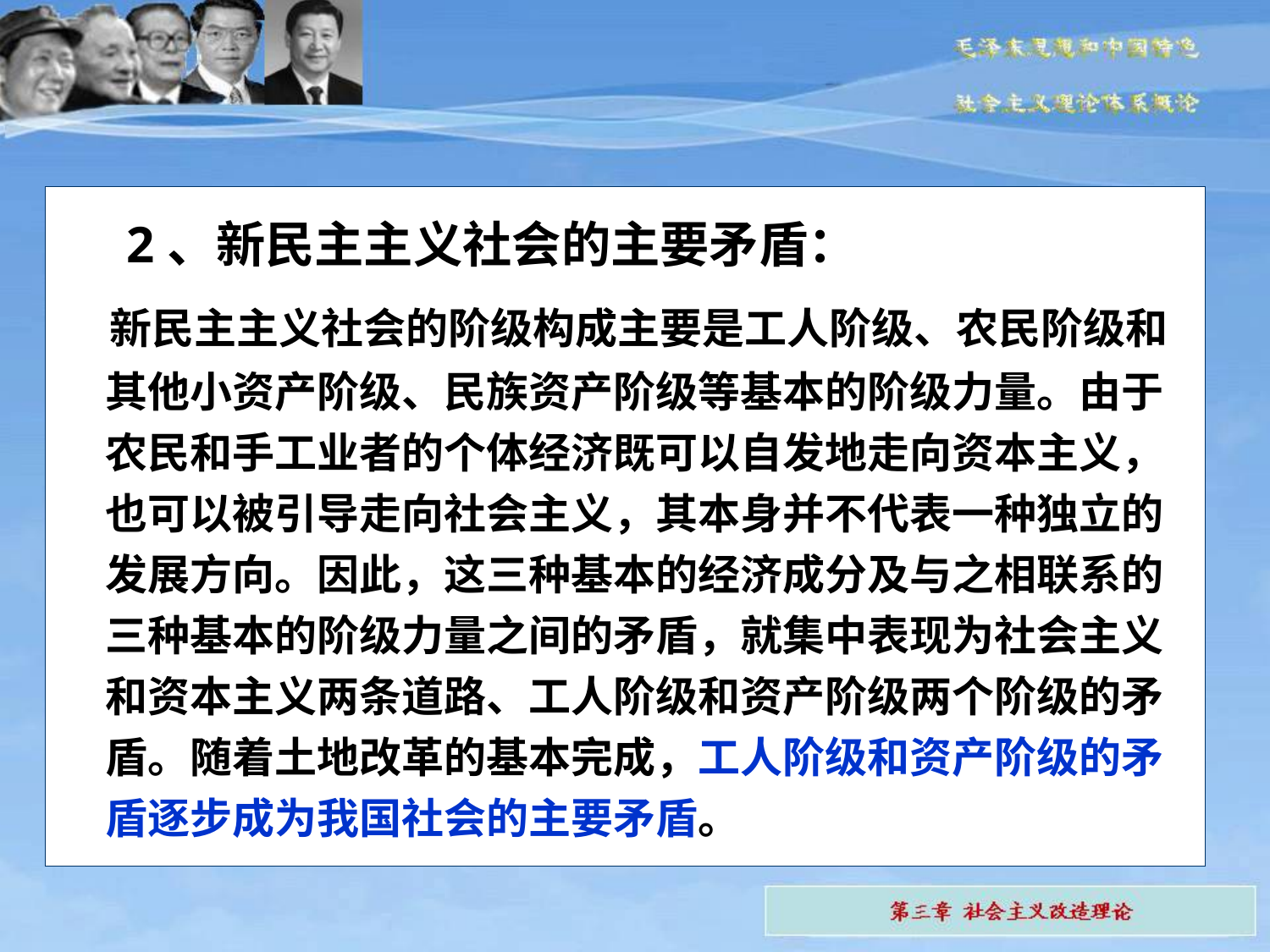

2、新民主主义社会的主要矛盾：
   新民主主义社会的阶级构成主要是工人阶级、农民阶级和其他小资产阶级、民族资产阶级等基本的阶级力量。由于农民和手工业者的个体经济既可以自发地走向资本主义，也可以被引导走向社会主义，其本身并不代表一种独立的发展方向。因此，这三种基本的经济成分及与之相联系的三种基本的阶级力量之间的矛盾，就集中表现为社会主义和资本主义两条道路、工人阶级和资产阶级两个阶级的矛盾。随着土地改革的基本完成，工人阶级和资产阶级的矛盾逐步成为我国社会的主要矛盾。